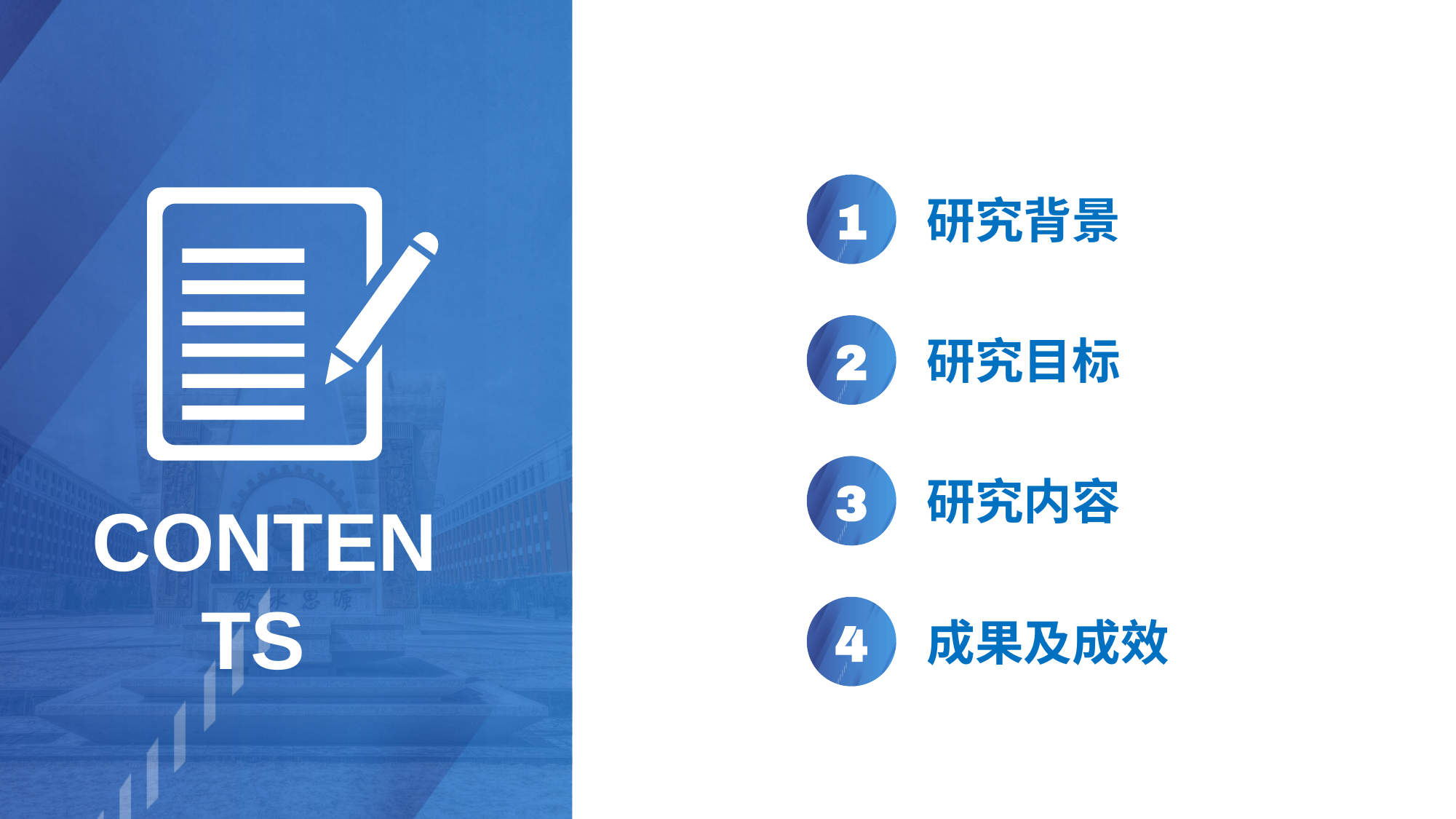

1
研究背景

CONTENTS
2
研究目标
3
研究内容
4
成果及成效